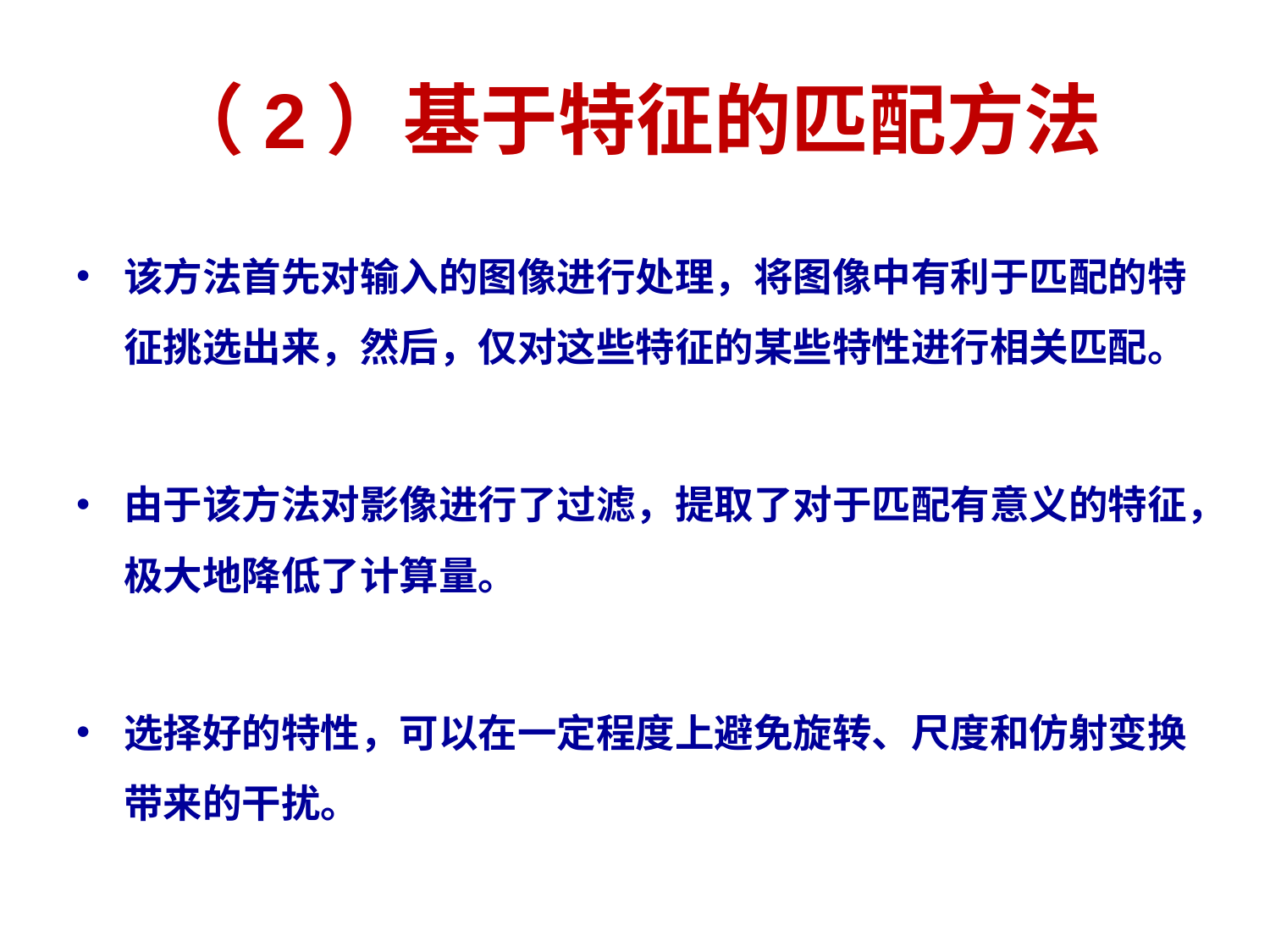

# （2）基于特征的匹配方法
该方法首先对输入的图像进行处理，将图像中有利于匹配的特征挑选出来，然后，仅对这些特征的某些特性进行相关匹配。

由于该方法对影像进行了过滤，提取了对于匹配有意义的特征，极大地降低了计算量。

选择好的特性，可以在一定程度上避免旋转、尺度和仿射变换带来的干扰。